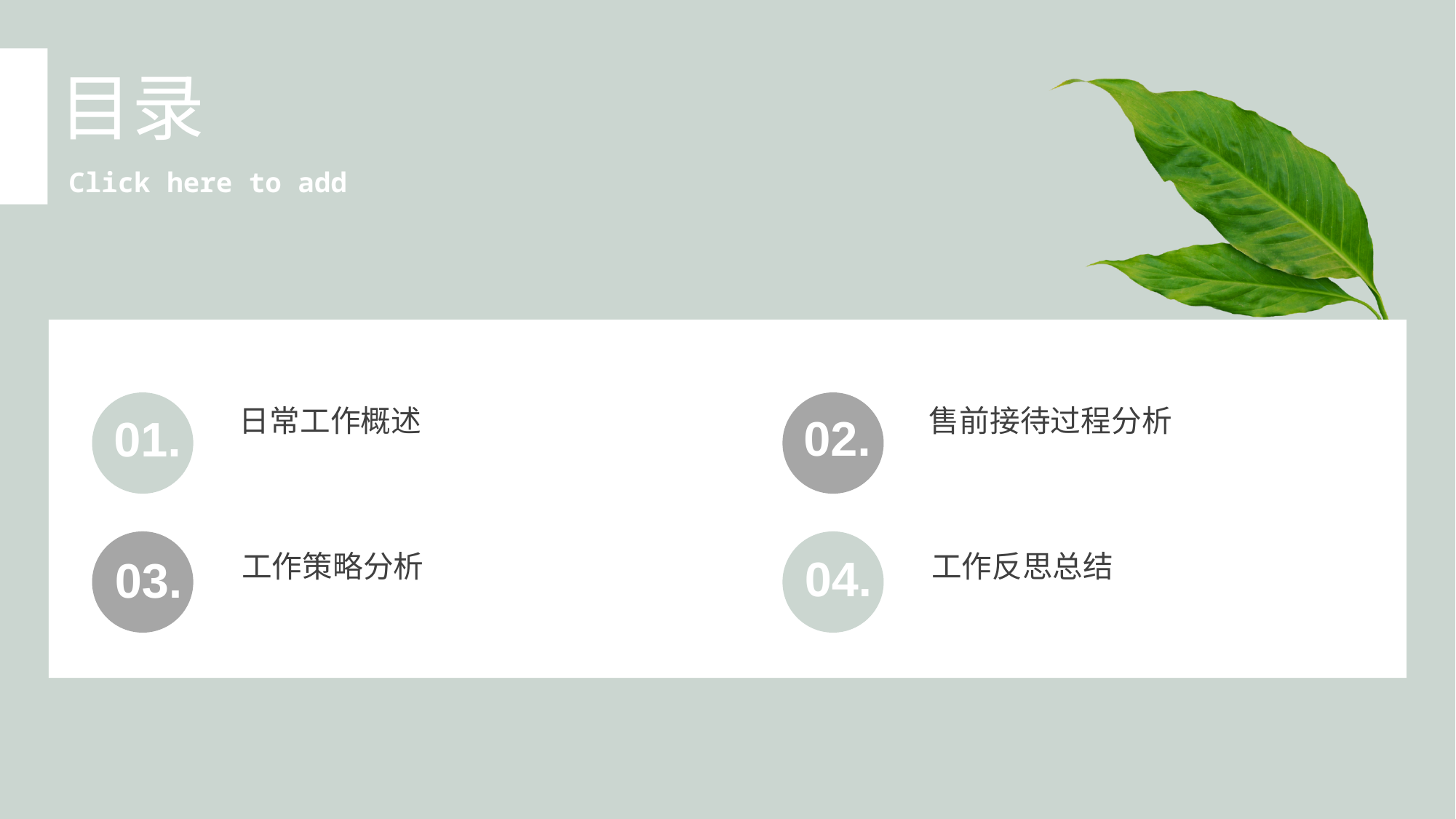

# 目录
Click here to add

日常工作概述
售前接待过程分析
02.
01.

工作策略分析
工作反思总结
04.
03.